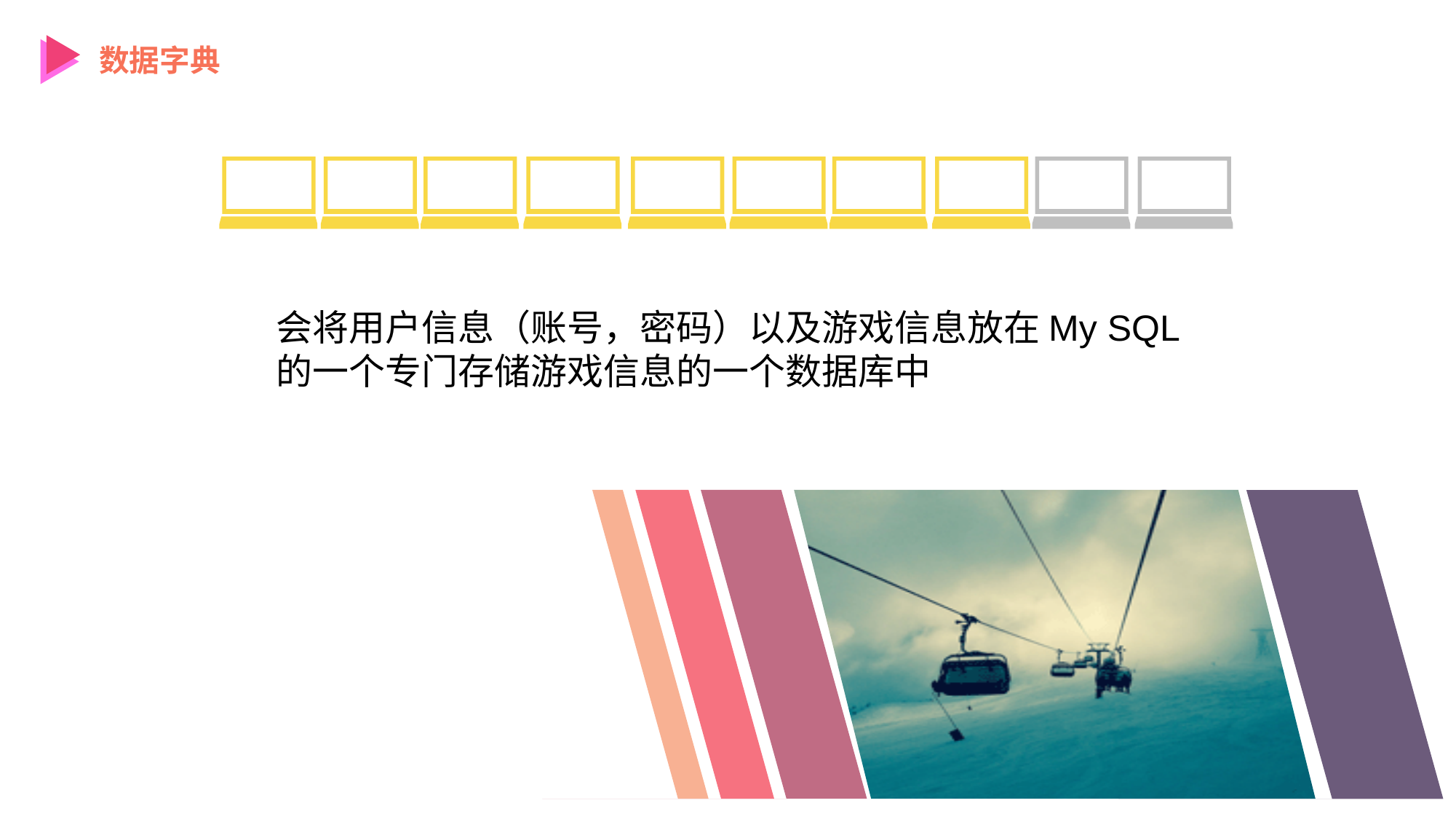

数据字典

会将用户信息（账号，密码）以及游戏信息放在My SQL的一个专门存储游戏信息的一个数据库中